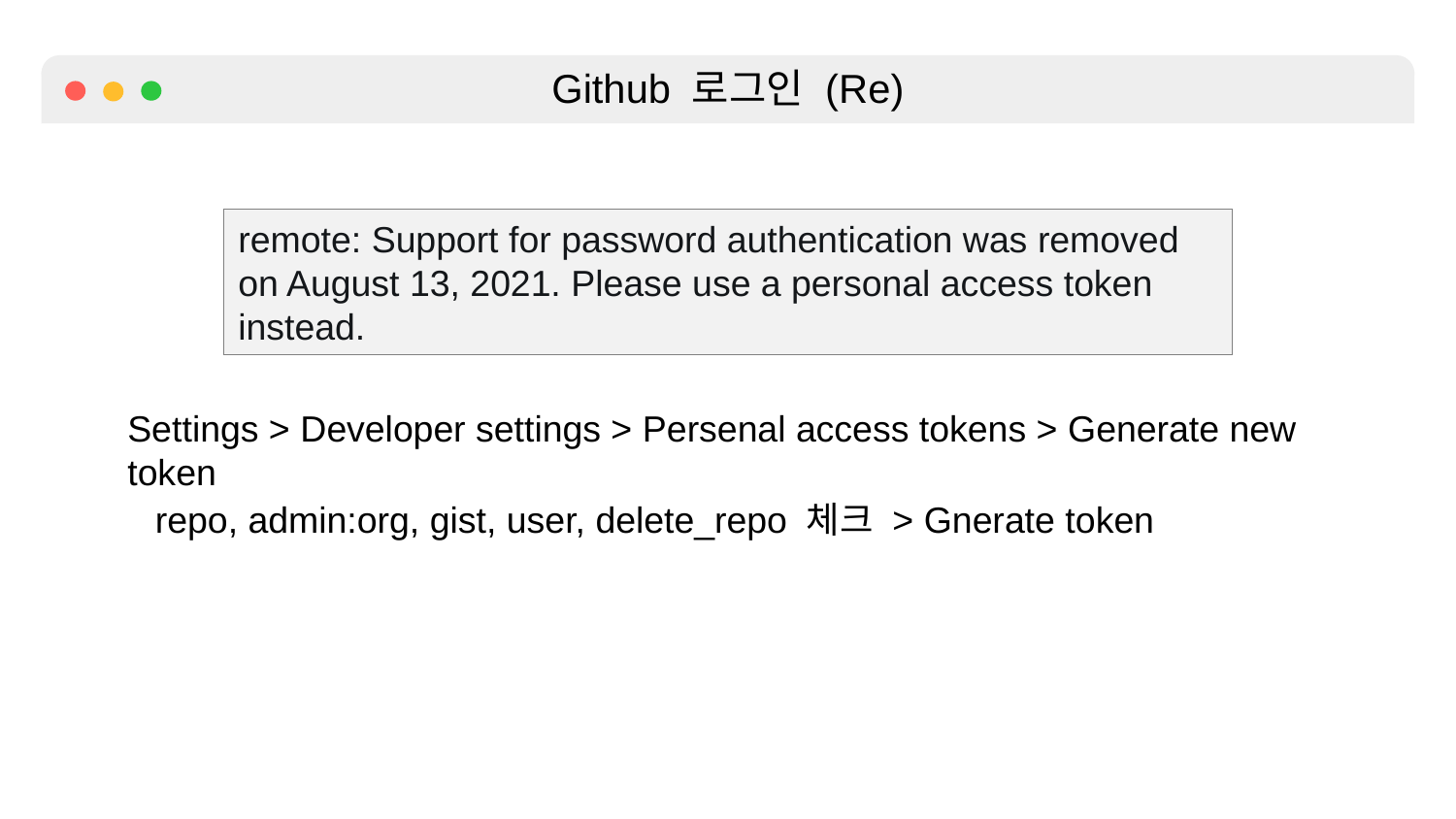

Github 로그인 (Re)

remote: Support for password authentication was removed on August 13, 2021. Please use a personal access token instead.
Settings > Developer settings > Persenal access tokens > Generate new token
repo, admin:org, gist, user, delete_repo 체크 > Gnerate token